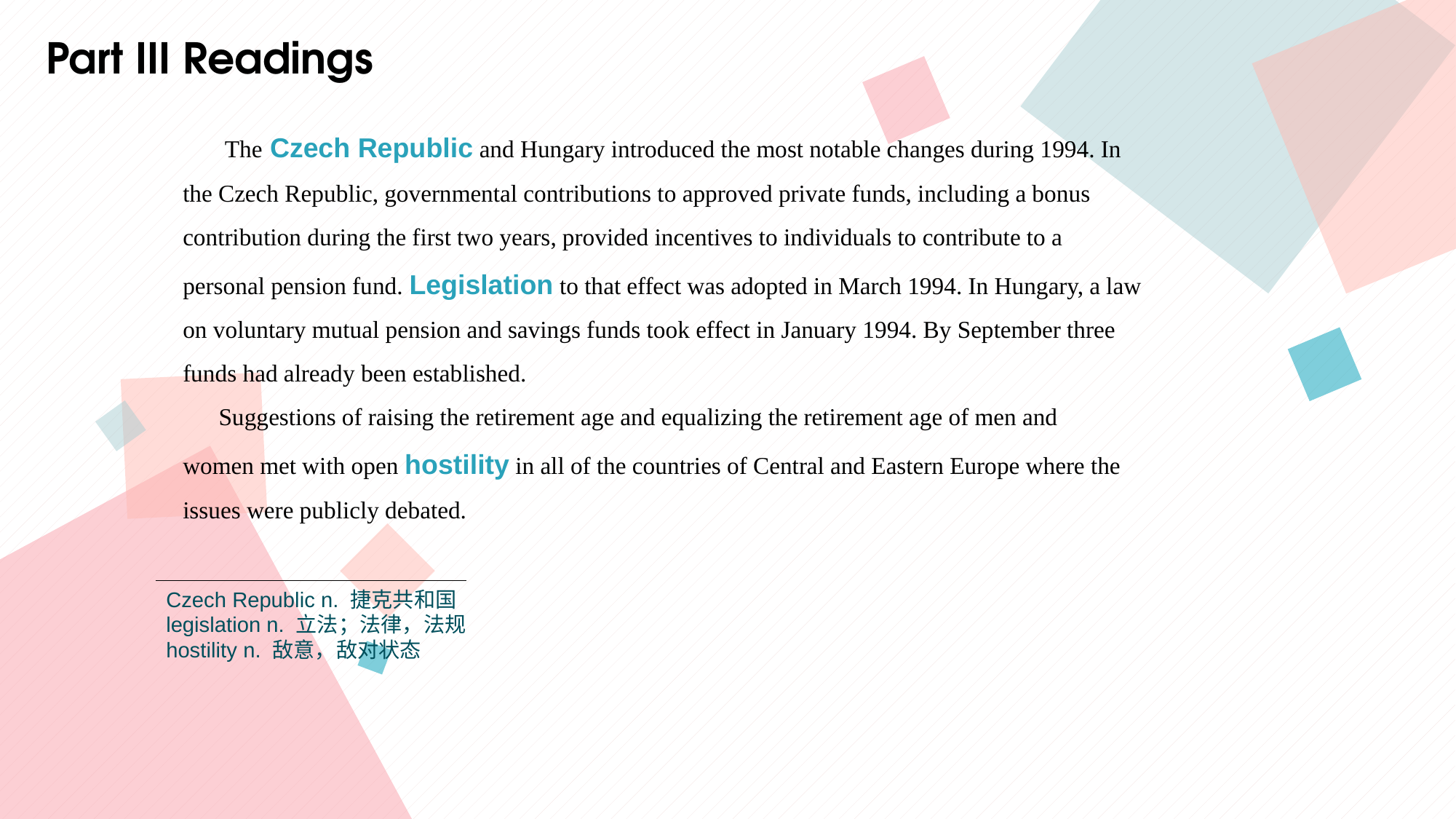

Part III Readings
       The Czech Republic and Hungary introduced the most notable changes during 1994. In
the Czech Republic, governmental contributions to approved private funds, including a bonus
contribution during the first two years, provided incentives to individuals to contribute to a
personal pension fund. Legislation to that effect was adopted in March 1994. In Hungary, a law
on voluntary mutual pension and savings funds took effect in January 1994. By September three
funds had already been established.
      Suggestions of raising the retirement age and equalizing the retirement age of men and
women met with open hostility in all of the countries of Central and Eastern Europe where the
issues were publicly debated.
Czech Republic n. 捷克共和国
legislation n. 立法；法律，法规
hostility n. 敌意，敌对状态